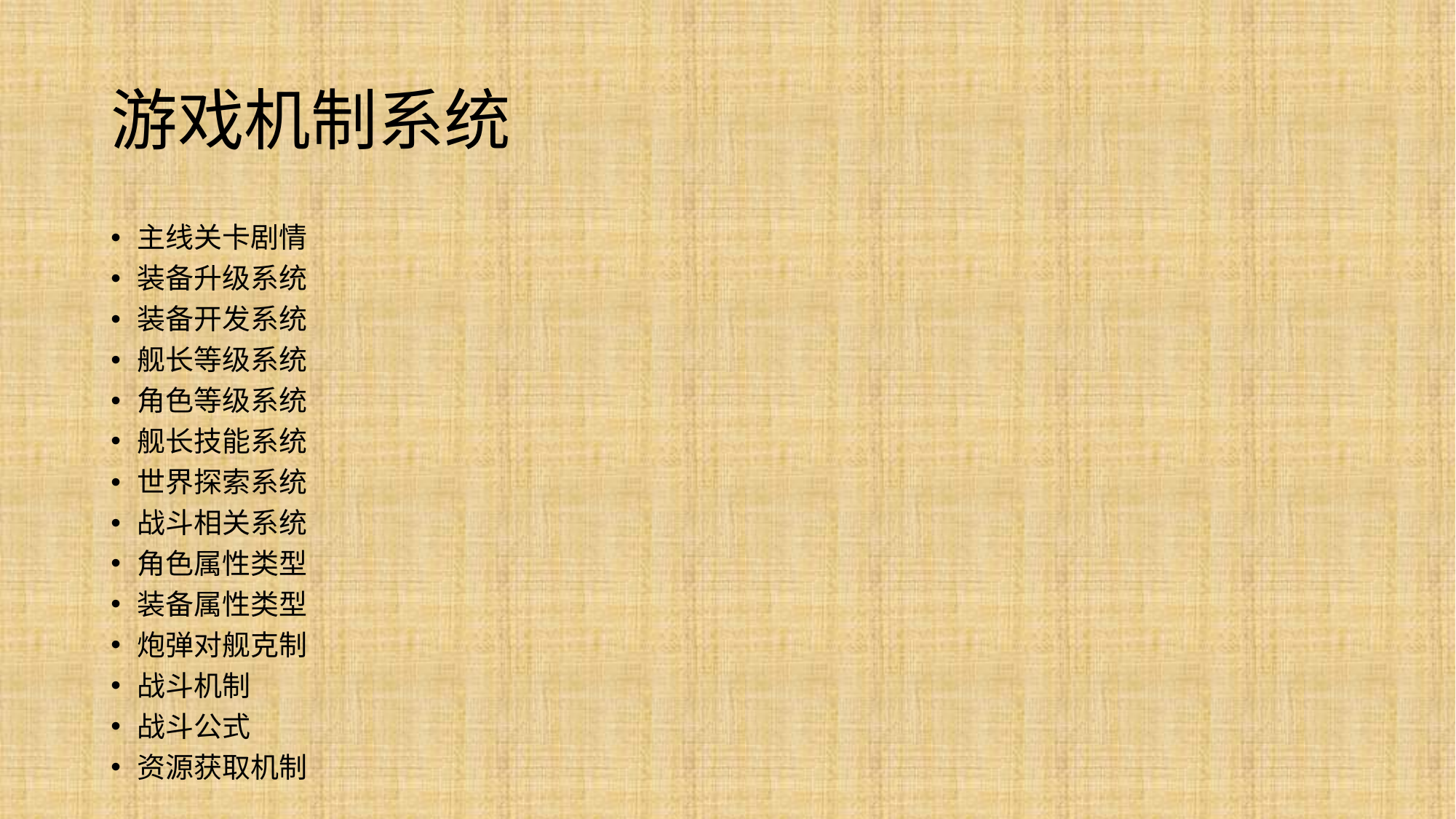

# 游戏机制系统
主线关卡剧情
装备升级系统
装备开发系统
舰长等级系统
角色等级系统
舰长技能系统
世界探索系统
战斗相关系统
角色属性类型
装备属性类型
炮弹对舰克制
战斗机制
战斗公式
资源获取机制